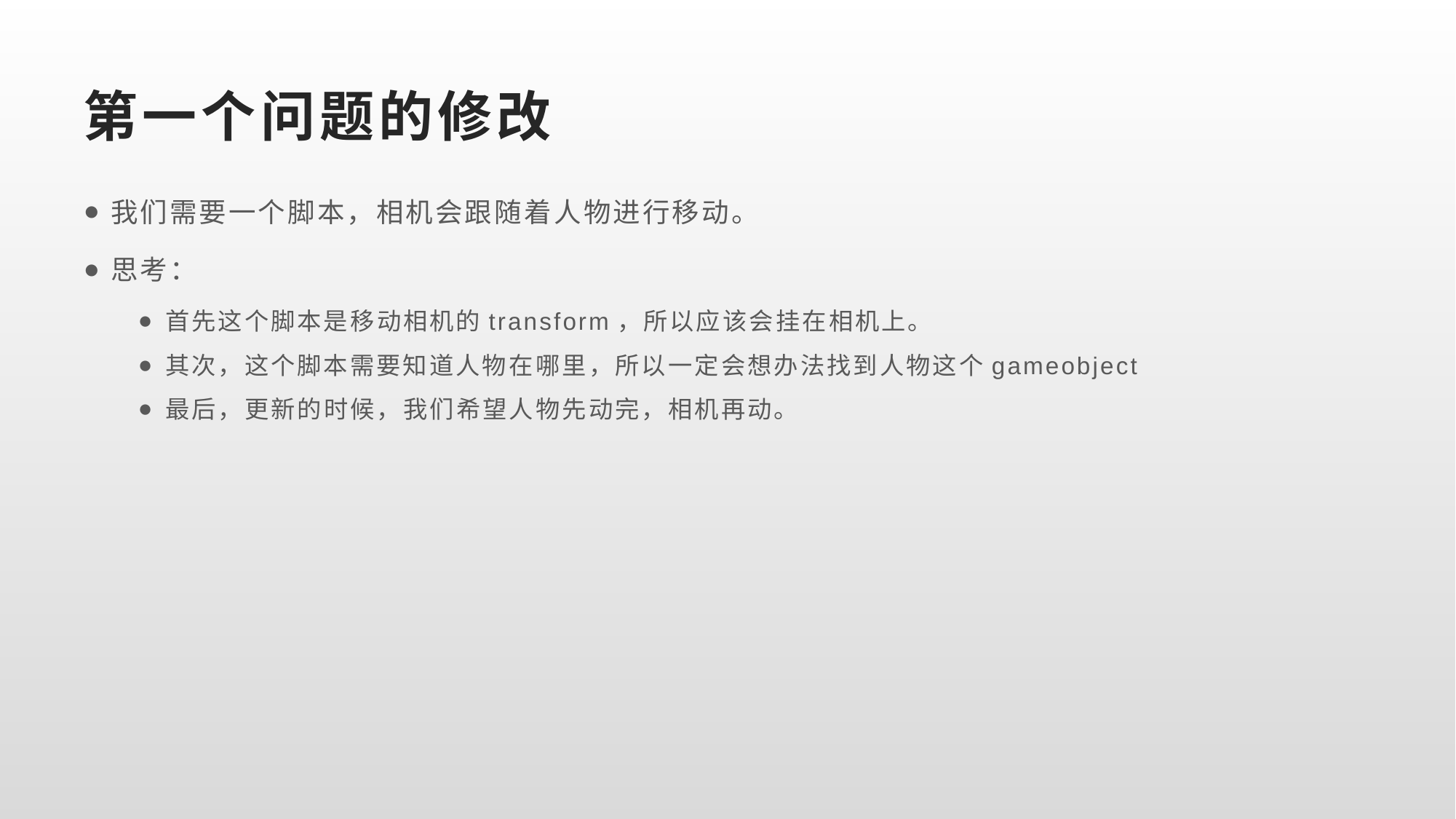

# 第一个问题的修改
我们需要一个脚本，相机会跟随着人物进行移动。
思考：
首先这个脚本是移动相机的transform，所以应该会挂在相机上。
其次，这个脚本需要知道人物在哪里，所以一定会想办法找到人物这个gameobject
最后，更新的时候，我们希望人物先动完，相机再动。